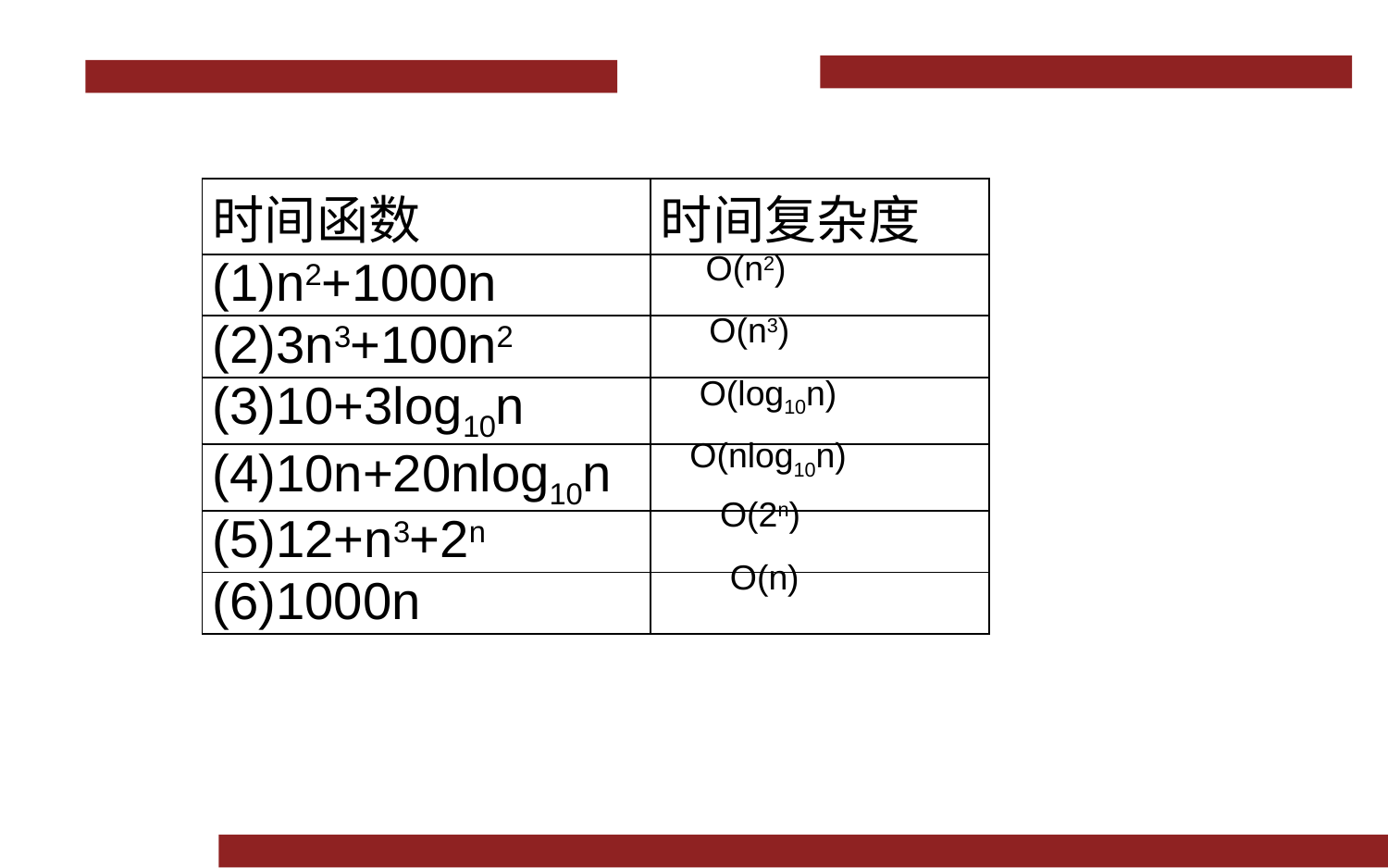

| 时间函数 | 时间复杂度 |
| --- | --- |
| (1)n2+1000n |  |
| (2)3n3+100n2 |  |
| (3)10+3log10n |  |
| (4)10n+20nlog10n |  |
| (5)12+n3+2n |  |
| (6)1000n |  |
O(n2)
O(n3)
O(log10n)
O(nlog10n)
O(2n)
O(n)